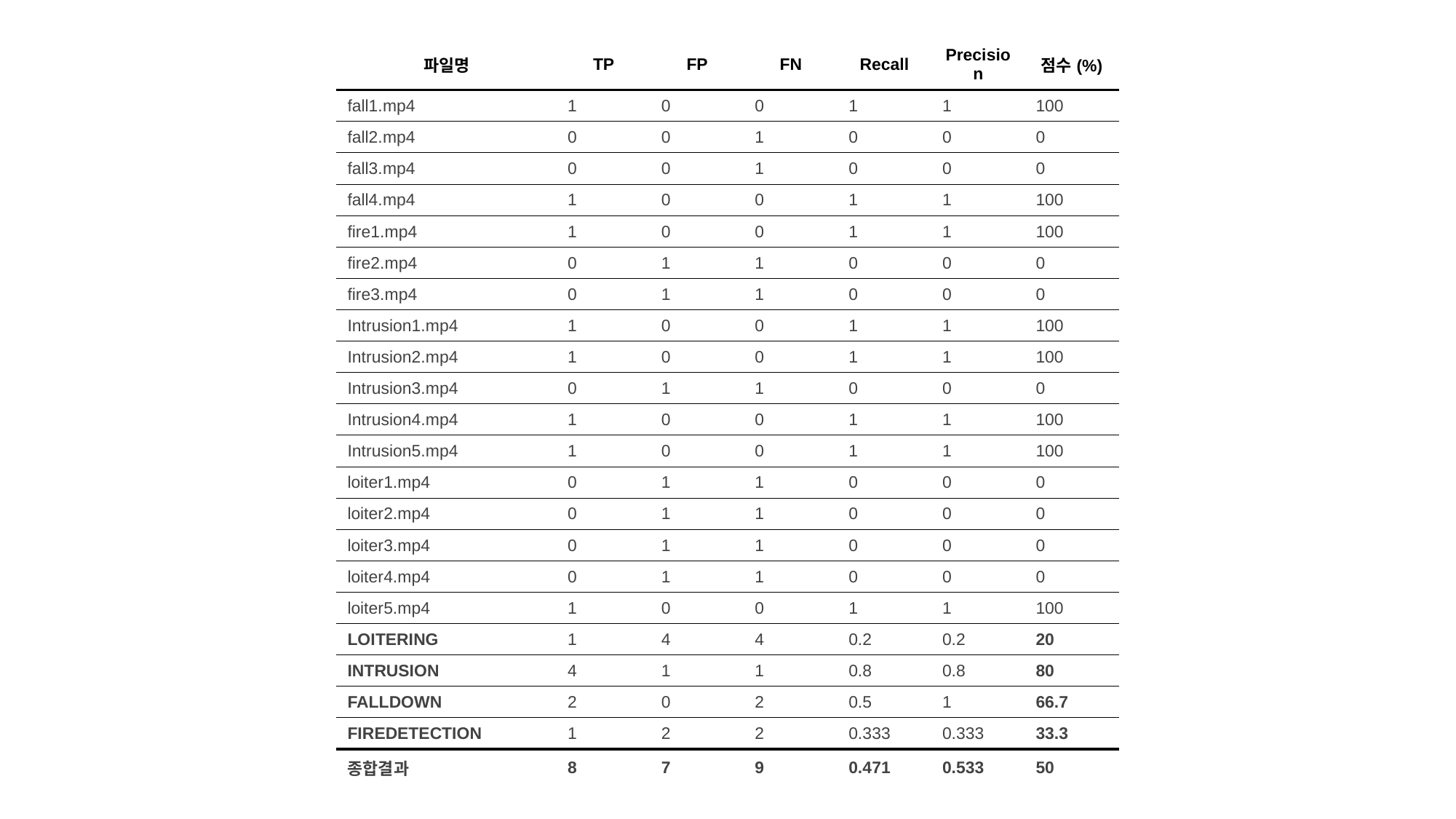

| 파일명 | TP | FP | FN | Recall | Precision | 점수(%) |
| --- | --- | --- | --- | --- | --- | --- |
| fall1.mp4 | 1 | 0 | 0 | 1 | 1 | 100 |
| fall2.mp4 | 0 | 0 | 1 | 0 | 0 | 0 |
| fall3.mp4 | 0 | 0 | 1 | 0 | 0 | 0 |
| fall4.mp4 | 1 | 0 | 0 | 1 | 1 | 100 |
| fire1.mp4 | 1 | 0 | 0 | 1 | 1 | 100 |
| fire2.mp4 | 0 | 1 | 1 | 0 | 0 | 0 |
| fire3.mp4 | 0 | 1 | 1 | 0 | 0 | 0 |
| Intrusion1.mp4 | 1 | 0 | 0 | 1 | 1 | 100 |
| Intrusion2.mp4 | 1 | 0 | 0 | 1 | 1 | 100 |
| Intrusion3.mp4 | 0 | 1 | 1 | 0 | 0 | 0 |
| Intrusion4.mp4 | 1 | 0 | 0 | 1 | 1 | 100 |
| Intrusion5.mp4 | 1 | 0 | 0 | 1 | 1 | 100 |
| loiter1.mp4 | 0 | 1 | 1 | 0 | 0 | 0 |
| loiter2.mp4 | 0 | 1 | 1 | 0 | 0 | 0 |
| loiter3.mp4 | 0 | 1 | 1 | 0 | 0 | 0 |
| loiter4.mp4 | 0 | 1 | 1 | 0 | 0 | 0 |
| loiter5.mp4 | 1 | 0 | 0 | 1 | 1 | 100 |
| LOITERING | 1 | 4 | 4 | 0.2 | 0.2 | 20 |
| INTRUSION | 4 | 1 | 1 | 0.8 | 0.8 | 80 |
| FALLDOWN | 2 | 0 | 2 | 0.5 | 1 | 66.7 |
| FIREDETECTION | 1 | 2 | 2 | 0.333 | 0.333 | 33.3 |
| 종합결과 | 8 | 7 | 9 | 0.471 | 0.533 | 50 |